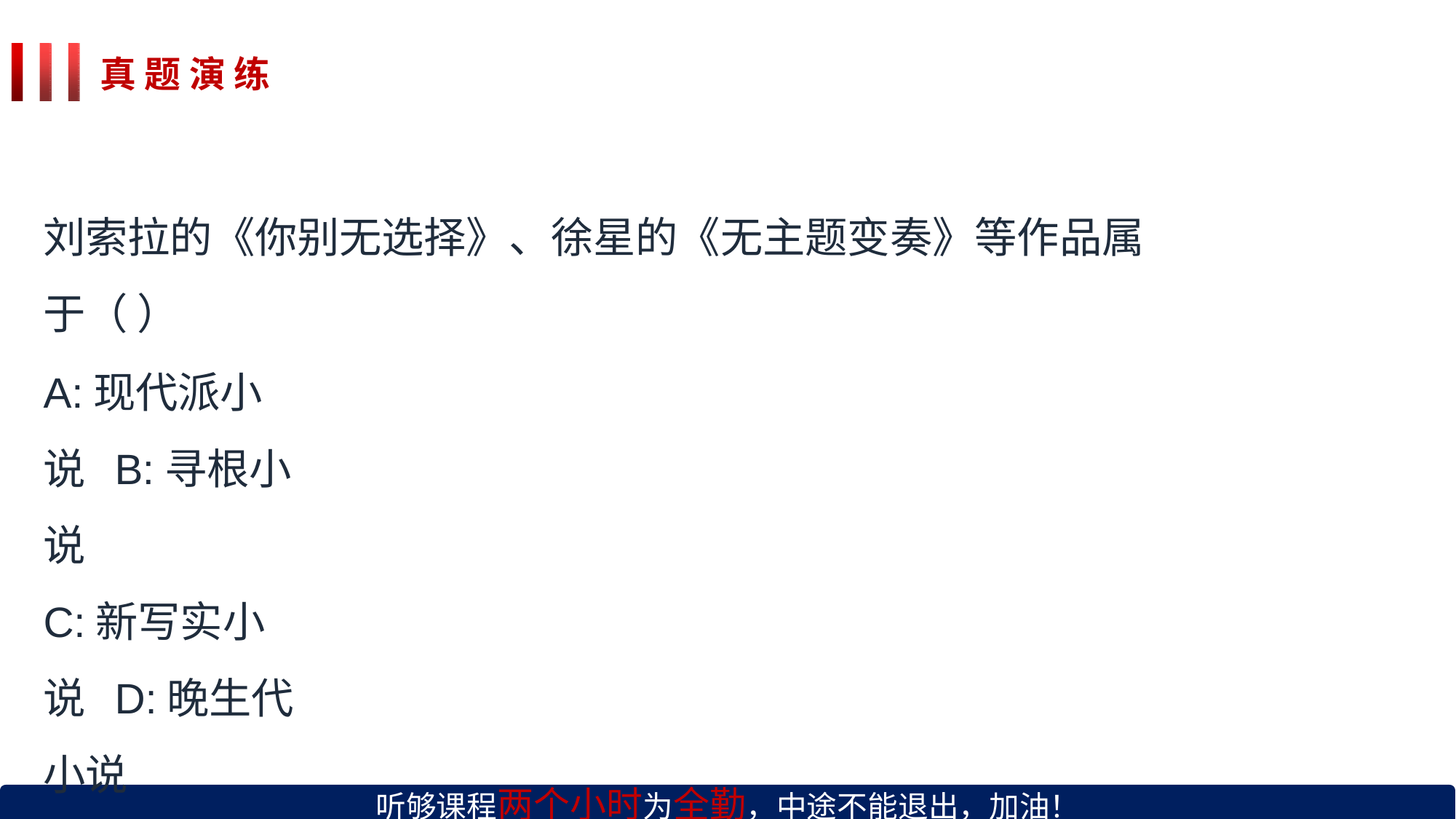

# 真 题 演 练
刘索拉的《你别无选择》、徐星的《无主题变奏》等作品属 于（ ）
A:现代派小说  B:寻根小说
C:新写实小说  D:晚生代小说
39

听够课程两个小时为全勤，中途不能退出，加油！